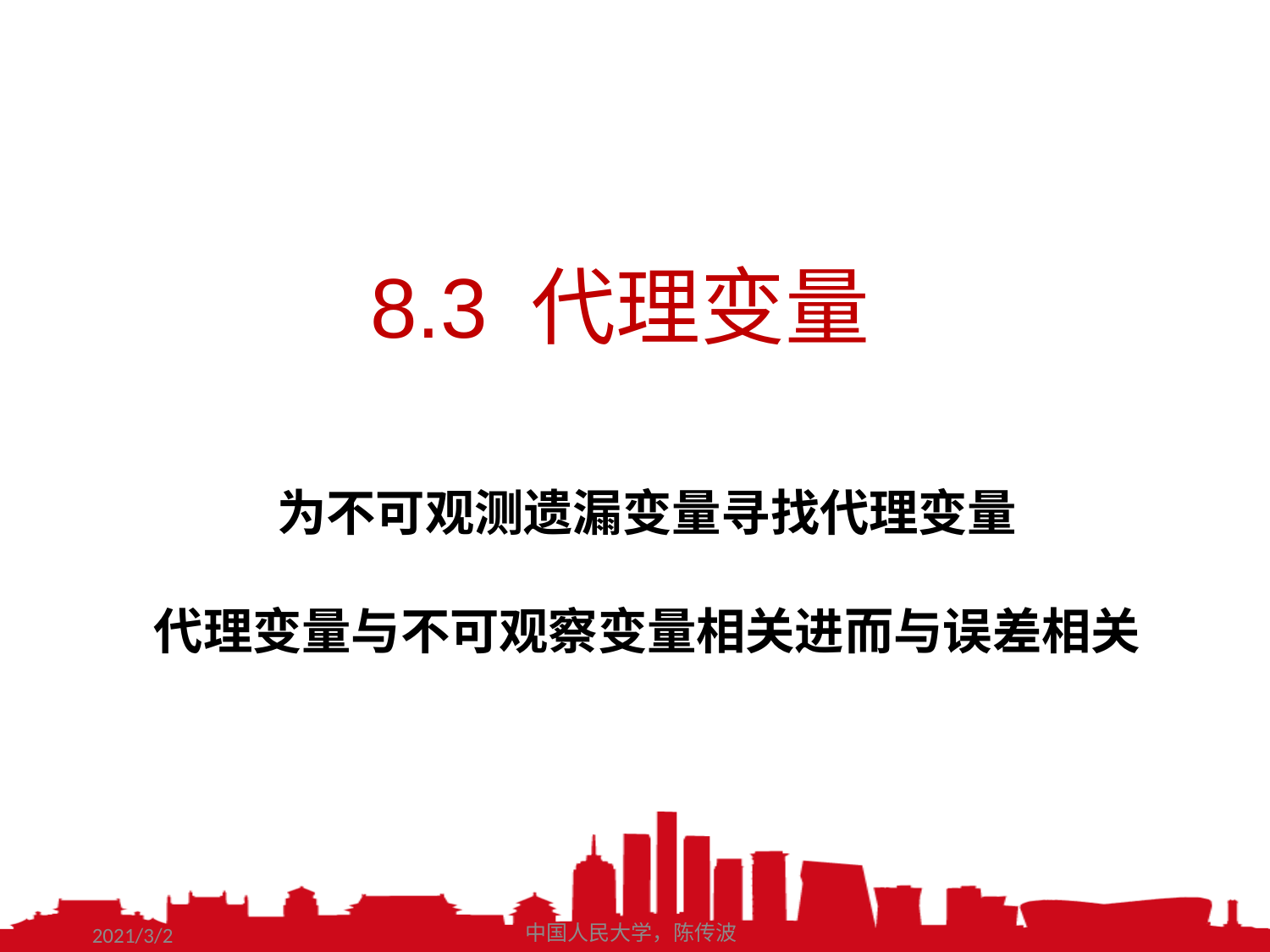

8.3 代理变量
为不可观测遗漏变量寻找代理变量
代理变量与不可观察变量相关进而与误差相关
2021/3/2
中国人民大学，陈传波